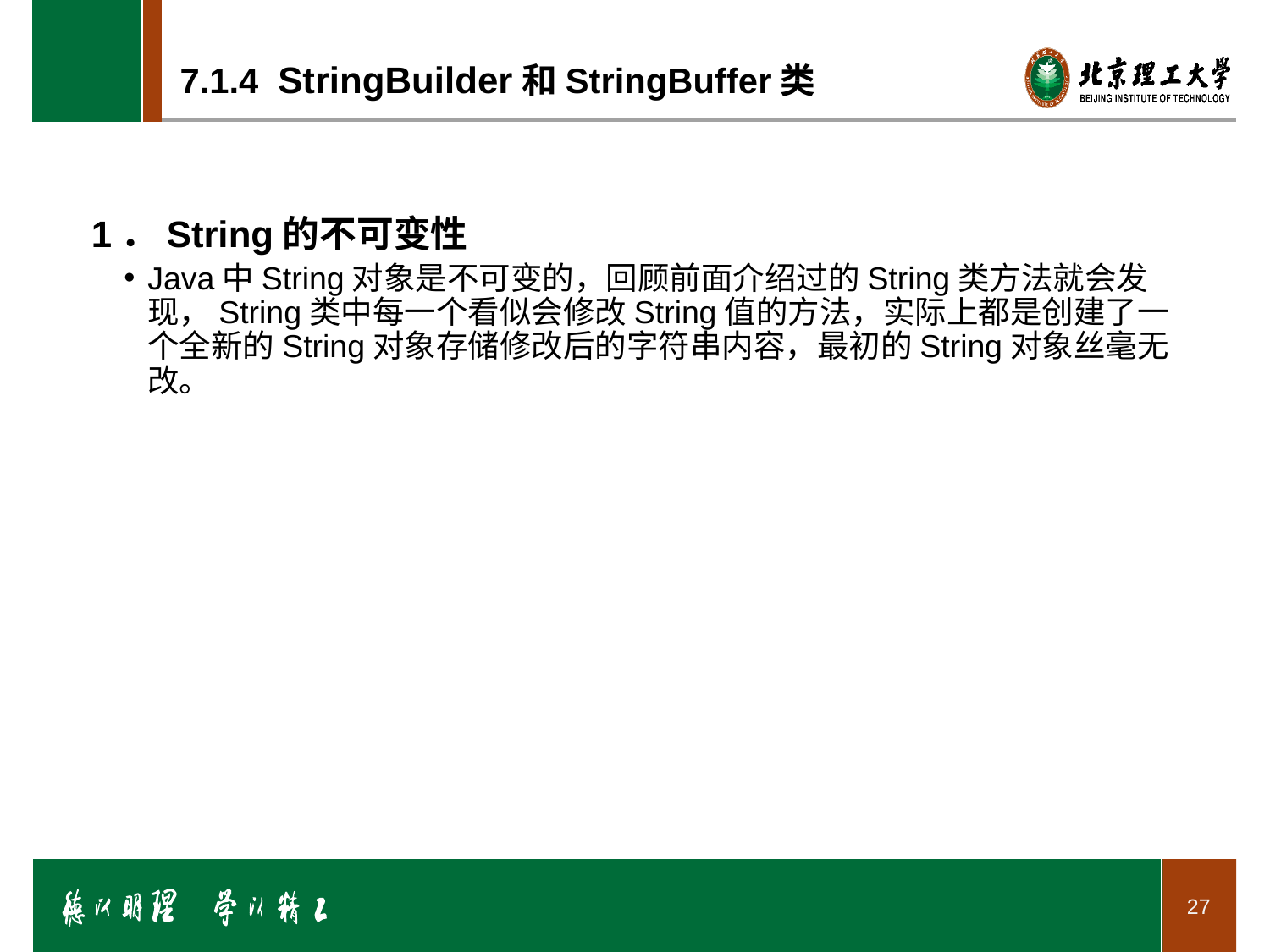

# 7.1.4  StringBuilder和StringBuffer类
1．String的不可变性
Java中String对象是不可变的，回顾前面介绍过的String类方法就会发现，String类中每一个看似会修改String值的方法，实际上都是创建了一个全新的String对象存储修改后的字符串内容，最初的String对象丝毫无改。